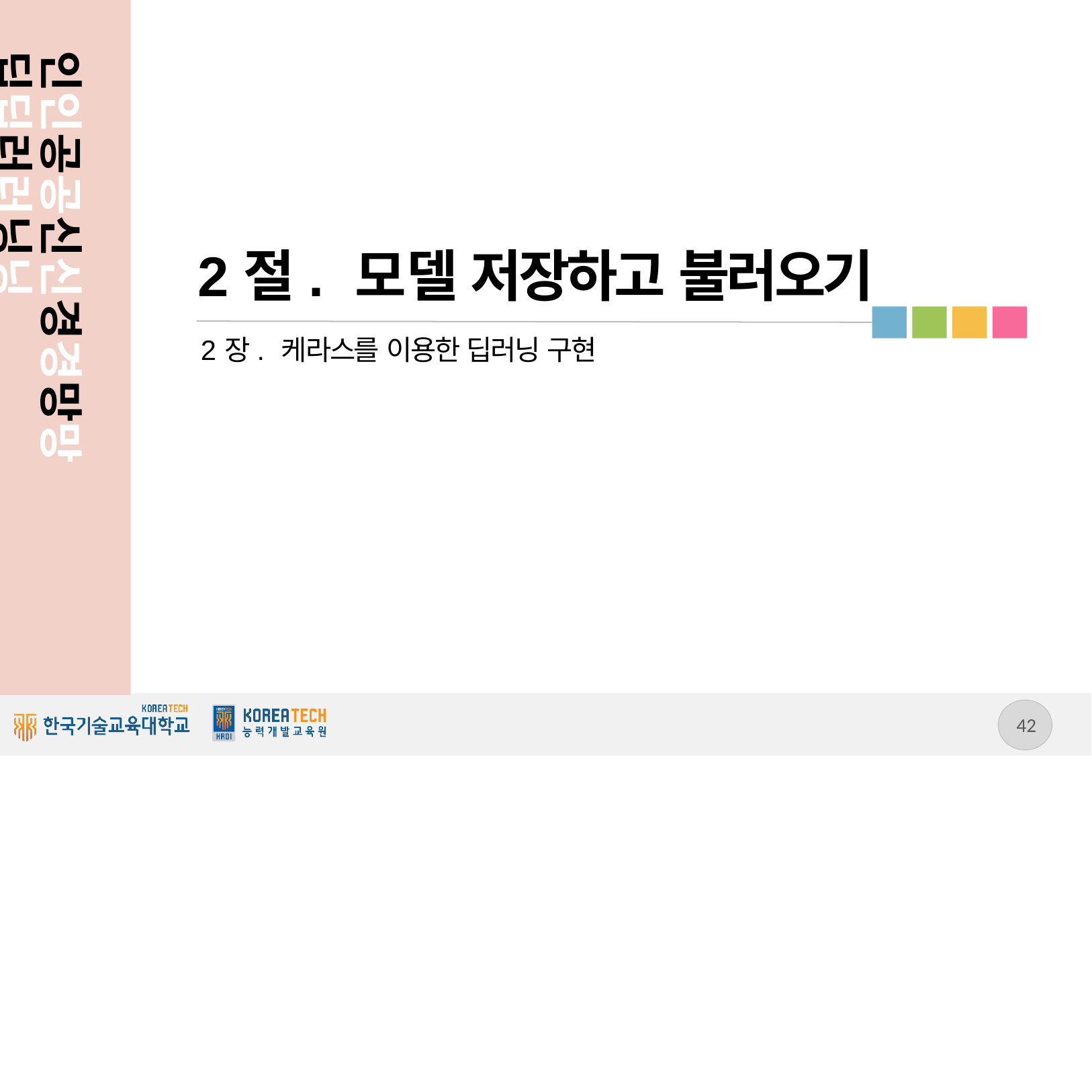

인인공공신신경경망망 딥딥러러닝닝 알알고고리리즘즘 구구현현
2절. 모델 저장하고 불러오기
2장. 케라스를 이용한 딥러닝 구현
42